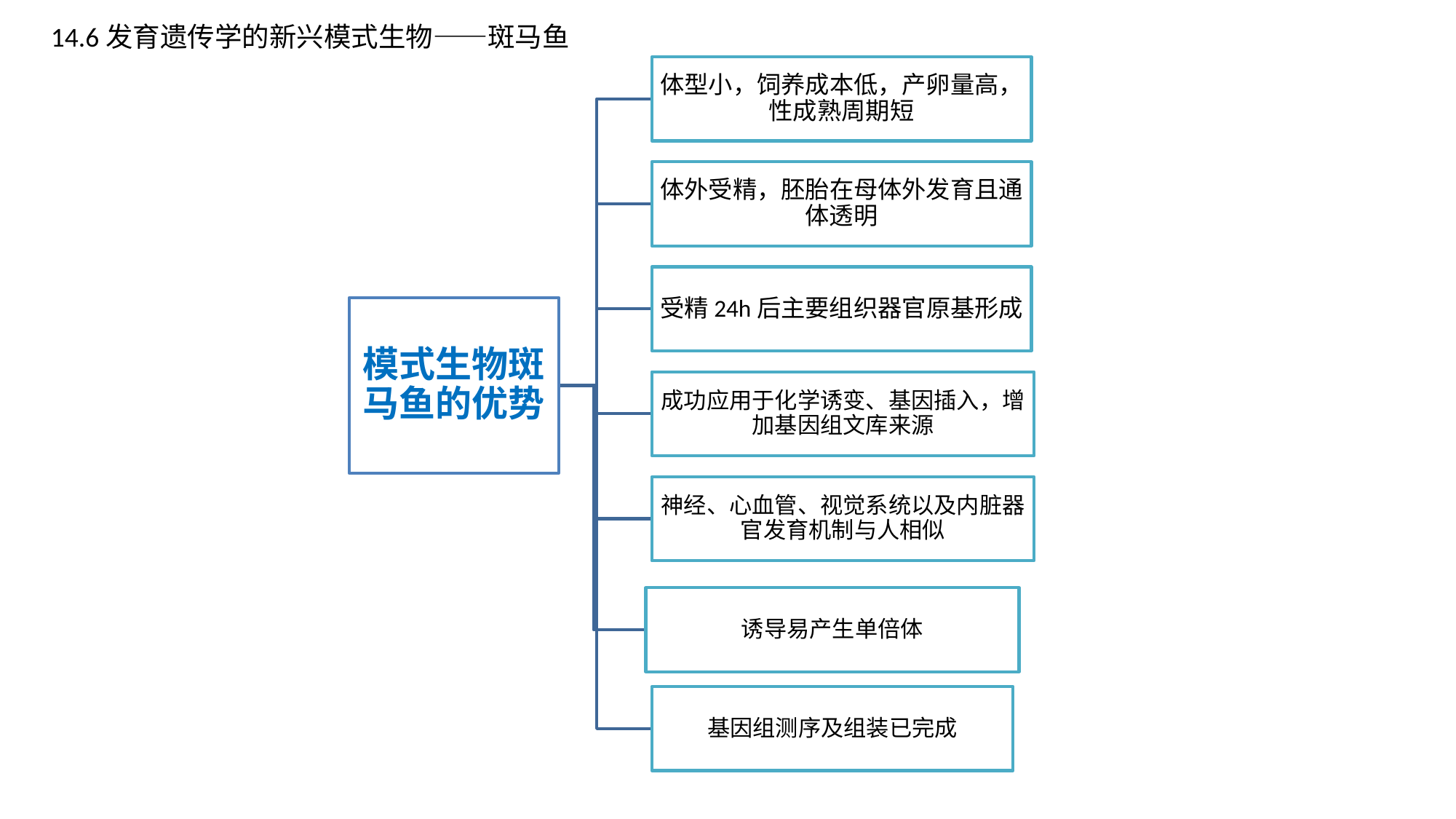

14.6发育遗传学的新兴模式生物——斑马鱼

模式生物斑马鱼的优势
体型小，饲养成本低，产卵量高，性成熟周期短
体外受精，胚胎在母体外发育且通体透明
受精24h后主要组织器官原基形成
成功应用于化学诱变、基因插入，增加基因组文库来源
神经、心血管、视觉系统以及内脏器官发育机制与人相似
诱导易产生单倍体
基因组测序及组装已完成